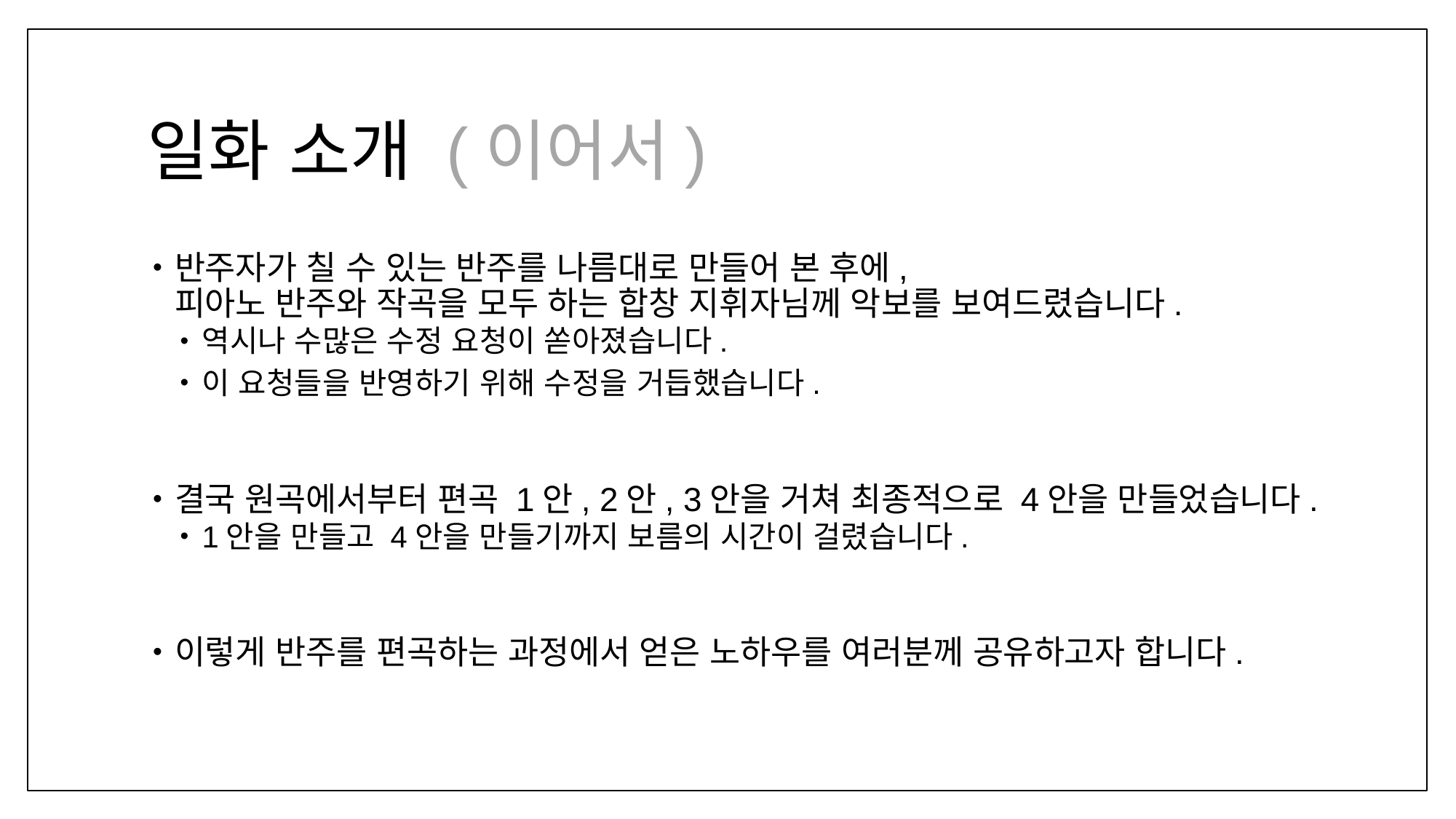

# 일화 소개 (이어서)
반주자가 칠 수 있는 반주를 나름대로 만들어 본 후에,
피아노 반주와 작곡을 모두 하는 합창 지휘자님께 악보를 보여드렸습니다.
역시나 수많은 수정 요청이 쏟아졌습니다.
이 요청들을 반영하기 위해 수정을 거듭했습니다.

결국 원곡에서부터 편곡 1안, 2안, 3안을 거쳐 최종적으로 4안을 만들었습니다.
1안을 만들고 4안을 만들기까지 보름의 시간이 걸렸습니다.

이렇게 반주를 편곡하는 과정에서 얻은 노하우를 여러분께 공유하고자 합니다.